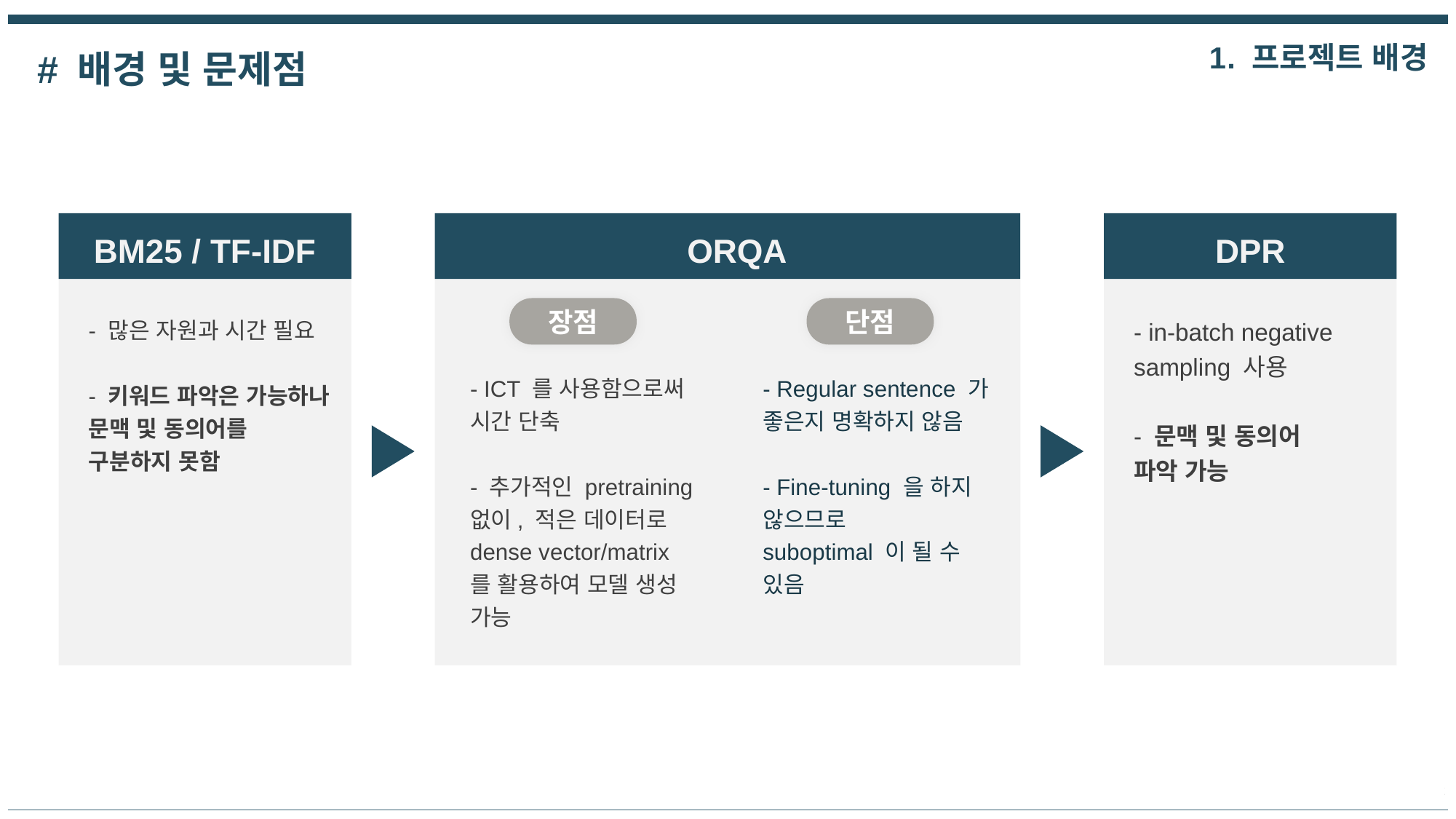

프로젝트 배경
# 배경 및 문제점

DPR
BM25 / TF-IDF
ORQA
     장점

- ICT 를 사용함으로써
시간 단축

- 추가적인 pretraining 없이, 적은 데이터로
dense vector/matrix 를 활용하여 모델 생성 가능
            단점

- Regular sentence 가 좋은지 명확하지 않음

- Fine-tuning 을 하지 않으므로
suboptimal 이 될 수 있음
장점
단점
- in-batch negative
sampling 사용

- 문맥 및 동의어
파악 가능
- 많은 자원과 시간 필요

- 키워드 파악은 가능하나
문맥 및 동의어를 구분하지 못함